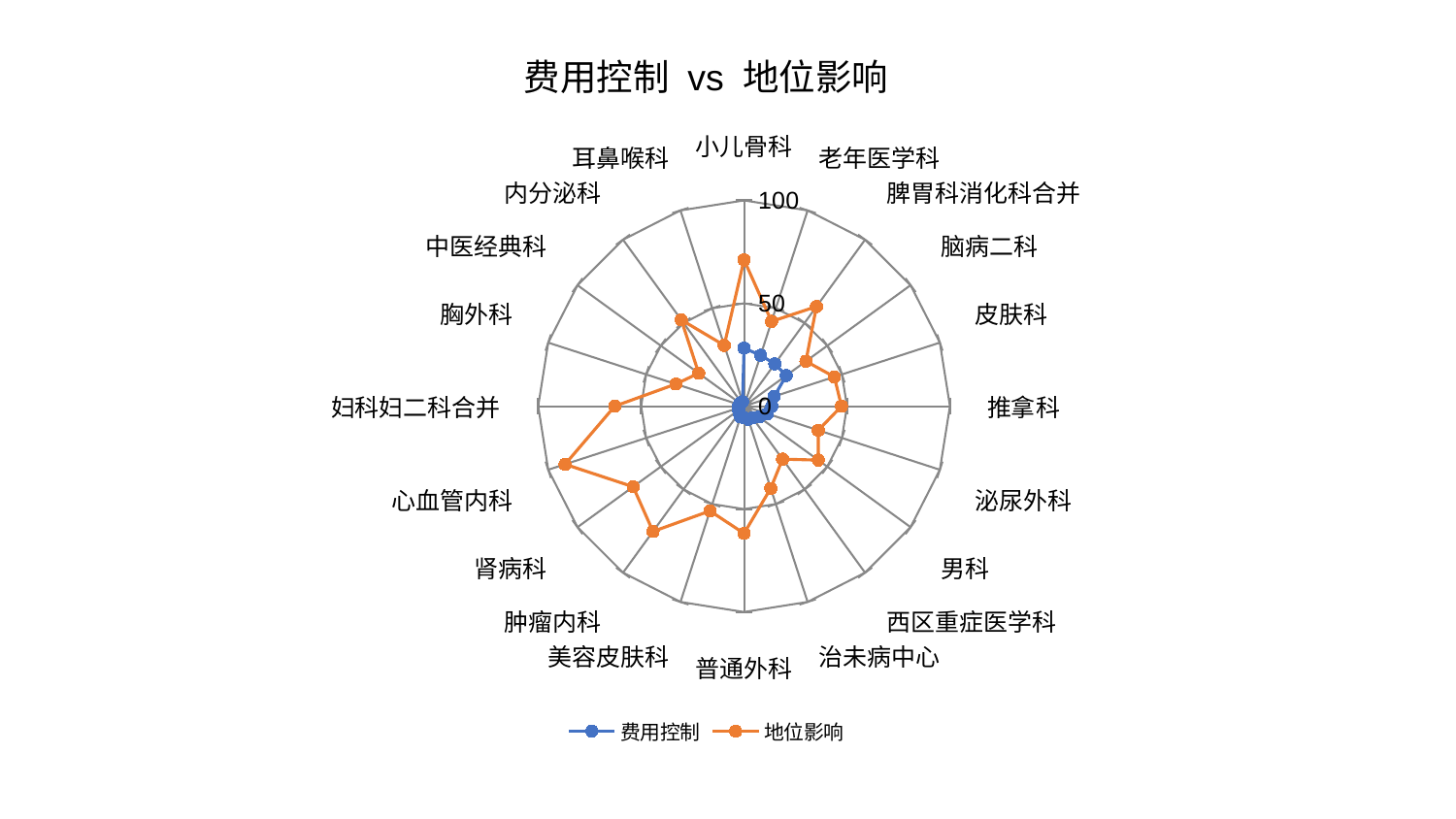

### Chart: 费用控制 vs 地位影响

| Category | 费用控制 | 地位影响 |
|---|---|---|
| 小儿骨科 | 28.197572456067583 | 71.11699946779014 |
| 老年医学科 | 26.03277206019832 | 43.29908311901281 |
| 脾胃科消化科合并 | 25.426491287710512 | 59.853368233394214 |
| 脑病二科 | 25.35780963024862 | 37.16462055122083 |
| 皮肤科 | 15.457652989937348 | 46.126595622452726 |
| 推拿科 | 13.532443336690449 | 47.34002605015348 |
| 泌尿外科 | 11.848782666878709 | 37.928084819775286 |
| 男科 | 8.93918864058355 | 44.586246752274555 |
| 西区重症医学科 | 7.010120564635973 | 31.799787158276235 |
| 治未病中心 | 6.695237095752467 | 41.977095433588836 |
| 普通外科 | 5.706673233401345 | 61.81741805034622 |
| 美容皮肤科 | 5.470920110331017 | 53.51731236855071 |
| 肿瘤内科 | 4.026048152583662 | 75.25650103107877 |
| 肾病科 | 3.199805297924142 | 66.60361198957338 |
| 心血管内科 | 3.0847262724355113 | 91.41502550907335 |
| 妇科妇二科合并 | 2.594484694066363 | 62.83027682381964 |
| 胸外科 | 2.4297081270369176 | 34.80306522241521 |
| 中医经典科 | 2.3104643943530077 | 27.238824456797982 |
| 内分泌科 | 2.2688559710515355 | 51.84359642440335 |
| 耳鼻喉科 | 2.254768194126356 | 31.100209860417042 |
30